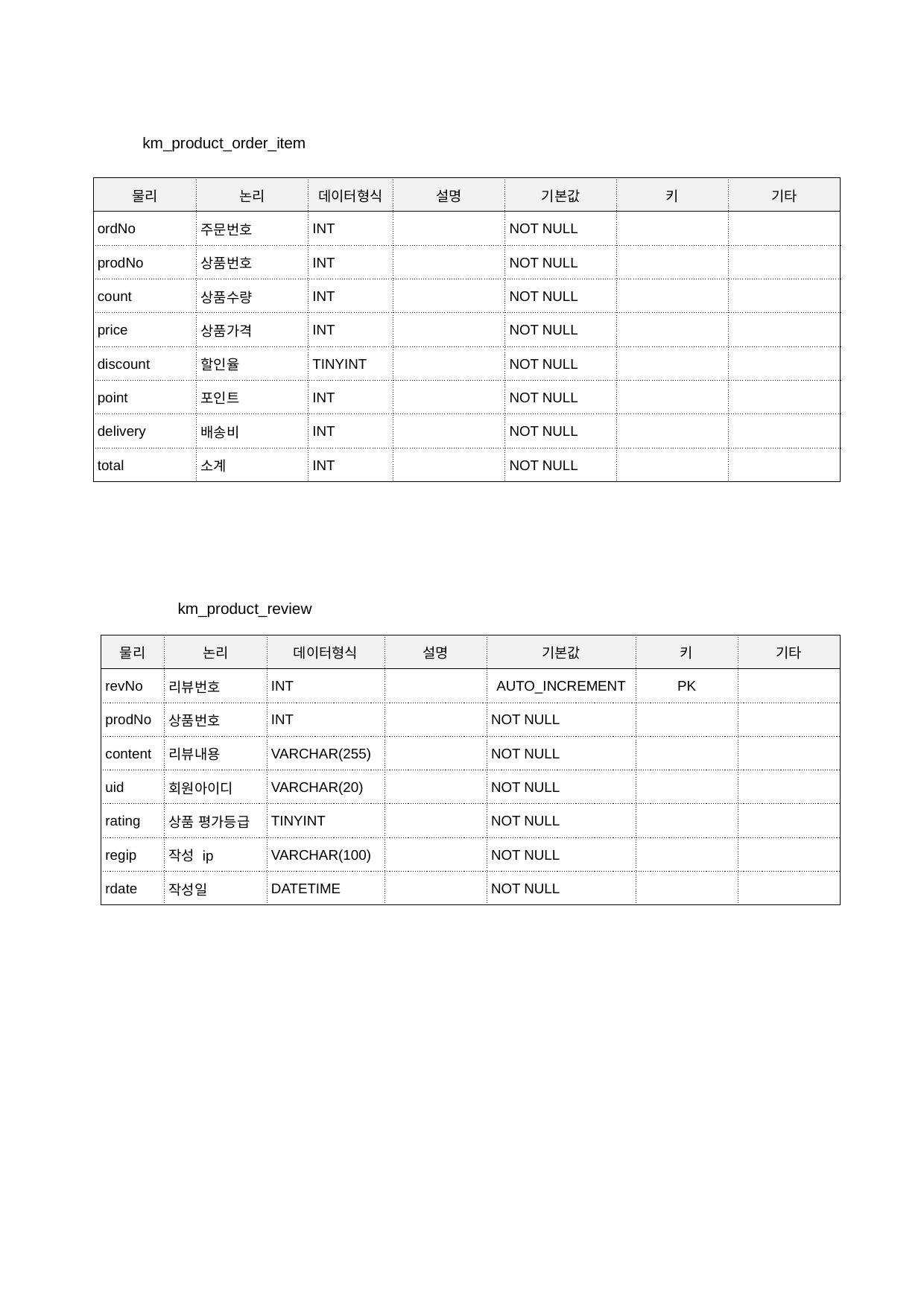

km_product_order_item
|  | 물리 | 논리 | 데이터형식 | 설명 | 기본값 | 키 | 기타 |
| --- | --- | --- | --- | --- | --- | --- | --- |
|  | ordNo | 주문번호 | INT |  | NOT NULL |  |  |
|  | prodNo | 상품번호 | INT |  | NOT NULL |  |  |
|  | count | 상품수량 | INT |  | NOT NULL |  |  |
|  | price | 상품가격 | INT |  | NOT NULL |  |  |
|  | discount | 할인율 | TINYINT |  | NOT NULL |  |  |
|  | point | 포인트 | INT |  | NOT NULL |  |  |
|  | delivery | 배송비 | INT |  | NOT NULL |  |  |
|  | total | 소계 | INT |  | NOT NULL |  |  |
km_product_review
| 물리 | 논리 | 데이터형식 | 설명 | 기본값 | 키 | 기타 |
| --- | --- | --- | --- | --- | --- | --- |
| revNo | 리뷰번호 | INT |  | AUTO\_INCREMENT | PK |  |
| prodNo | 상품번호 | INT |  | NOT NULL |  |  |
| content | 리뷰내용 | VARCHAR(255) |  | NOT NULL |  |  |
| uid | 회원아이디 | VARCHAR(20) |  | NOT NULL |  |  |
| rating | 상품 평가등급 | TINYINT |  | NOT NULL |  |  |
| regip | 작성 ip | VARCHAR(100) |  | NOT NULL |  |  |
| rdate | 작성일 | DATETIME |  | NOT NULL |  |  |